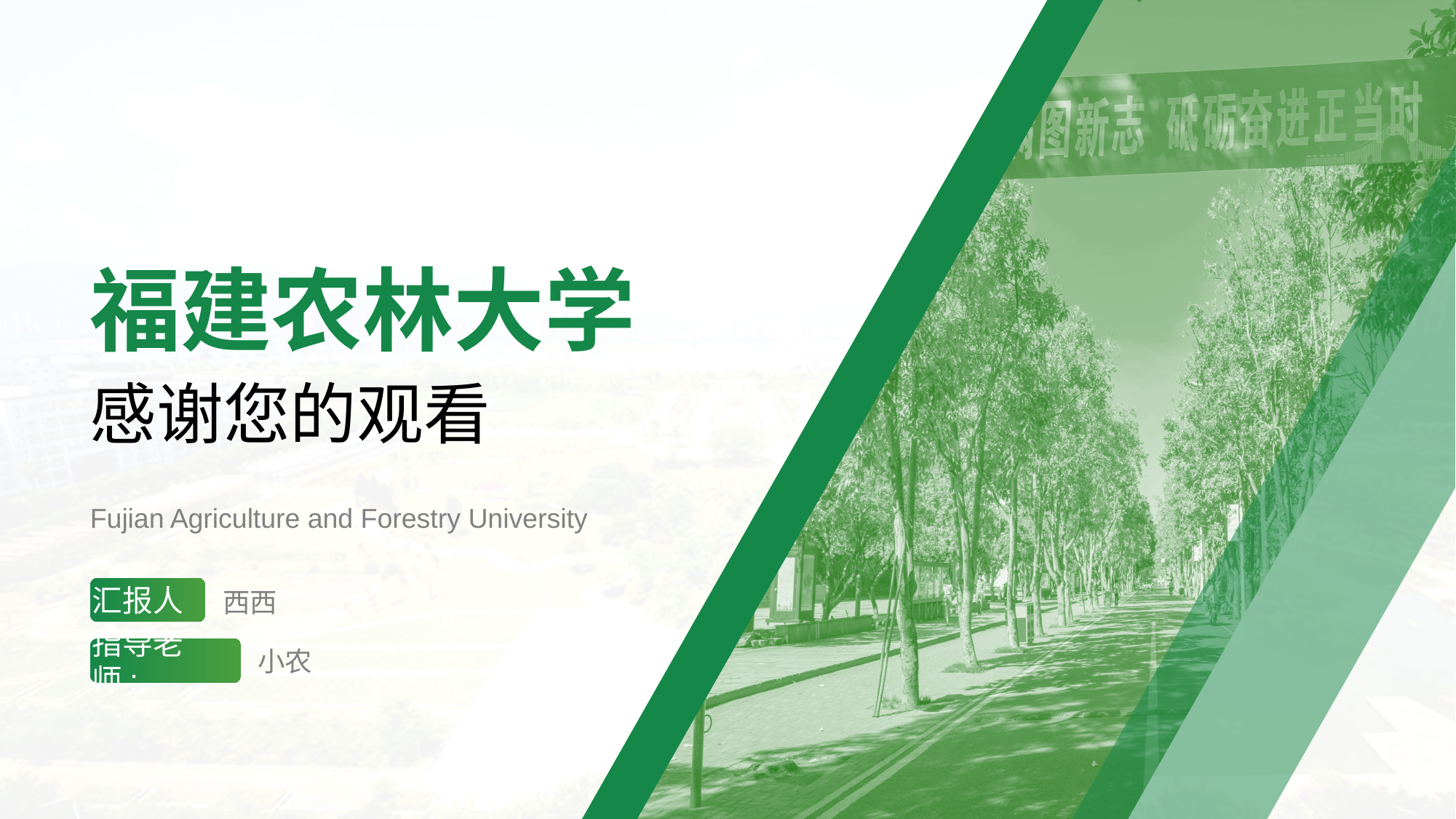

福建农林大学
感谢您的观看
Fujian Agriculture and Forestry University
汇报人
西西
指导老师:、
小农